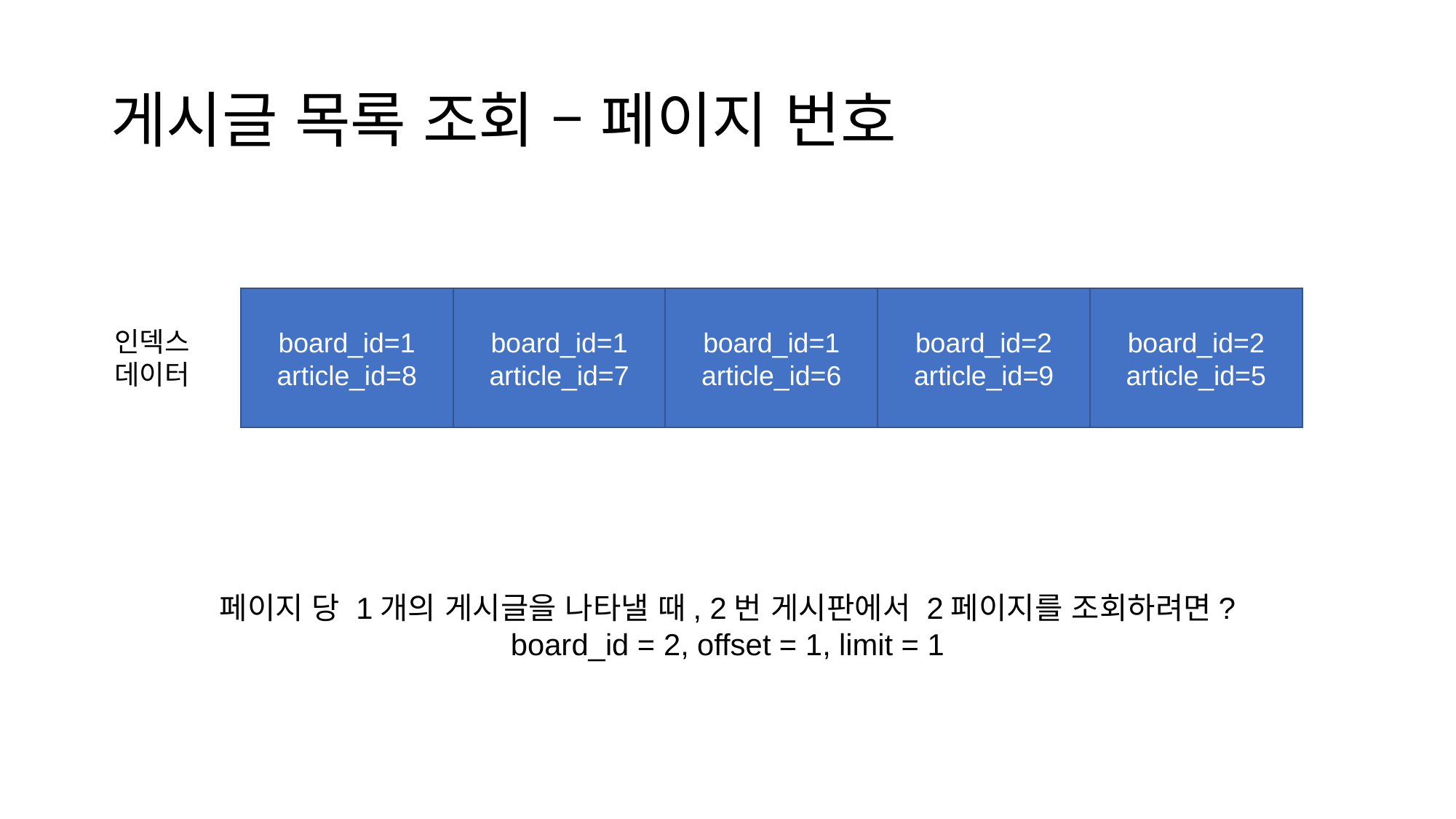

# 게시글 목록 조회 – 페이지 번호
board_id=2
article_id=5
board_id=1
article_id=7
board_id=1
article_id=6
board_id=2
article_id=9
board_id=1
article_id=8
인덱스
데이터
페이지 당 1개의 게시글을 나타낼 때, 2번 게시판에서 2페이지를 조회하려면?
board_id = 2, offset = 1, limit = 1